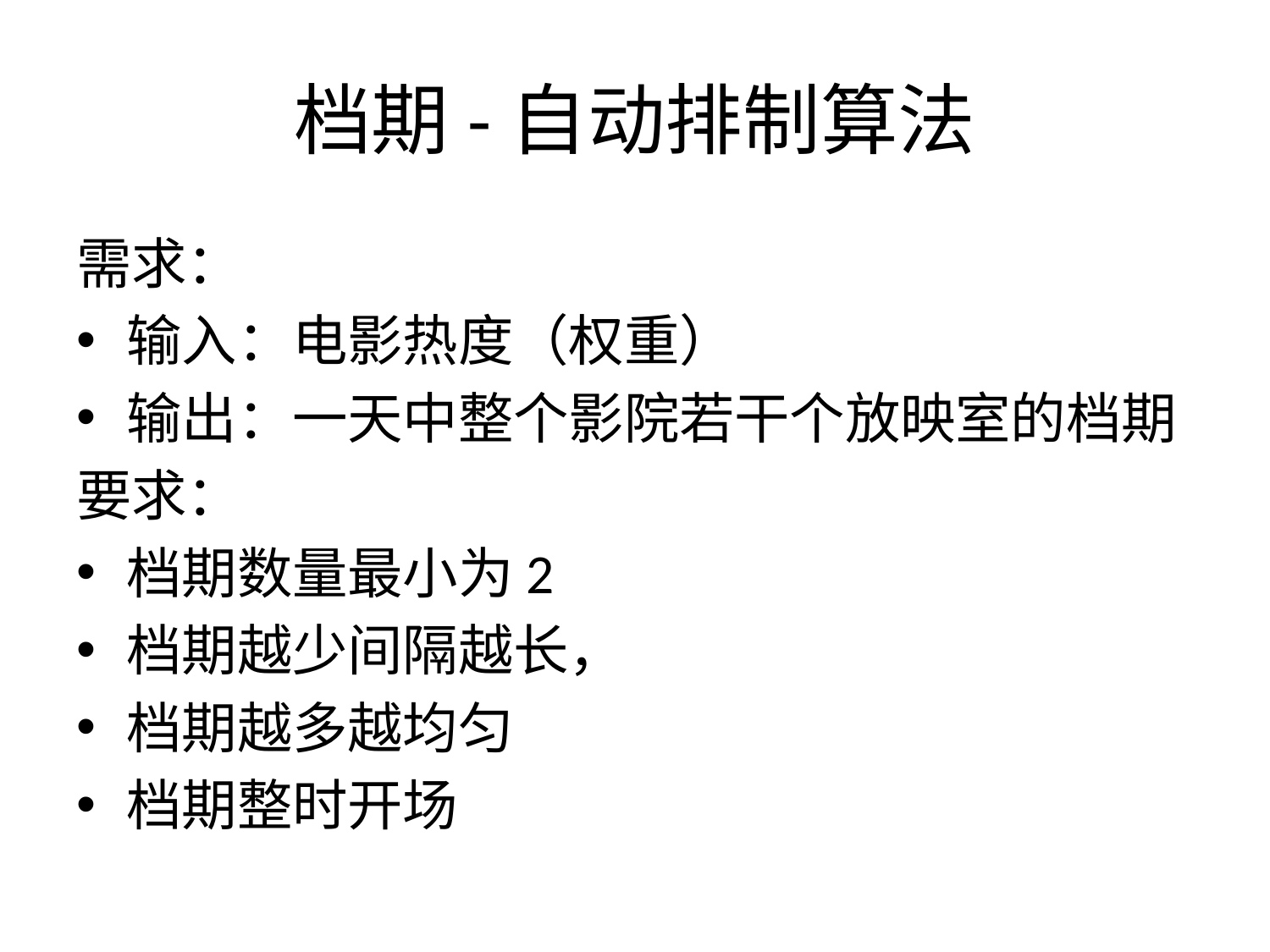

# 档期-自动排制算法
需求：
输入：电影热度（权重）
输出：一天中整个影院若干个放映室的档期
要求：
档期数量最小为2
档期越少间隔越长，
档期越多越均匀
档期整时开场